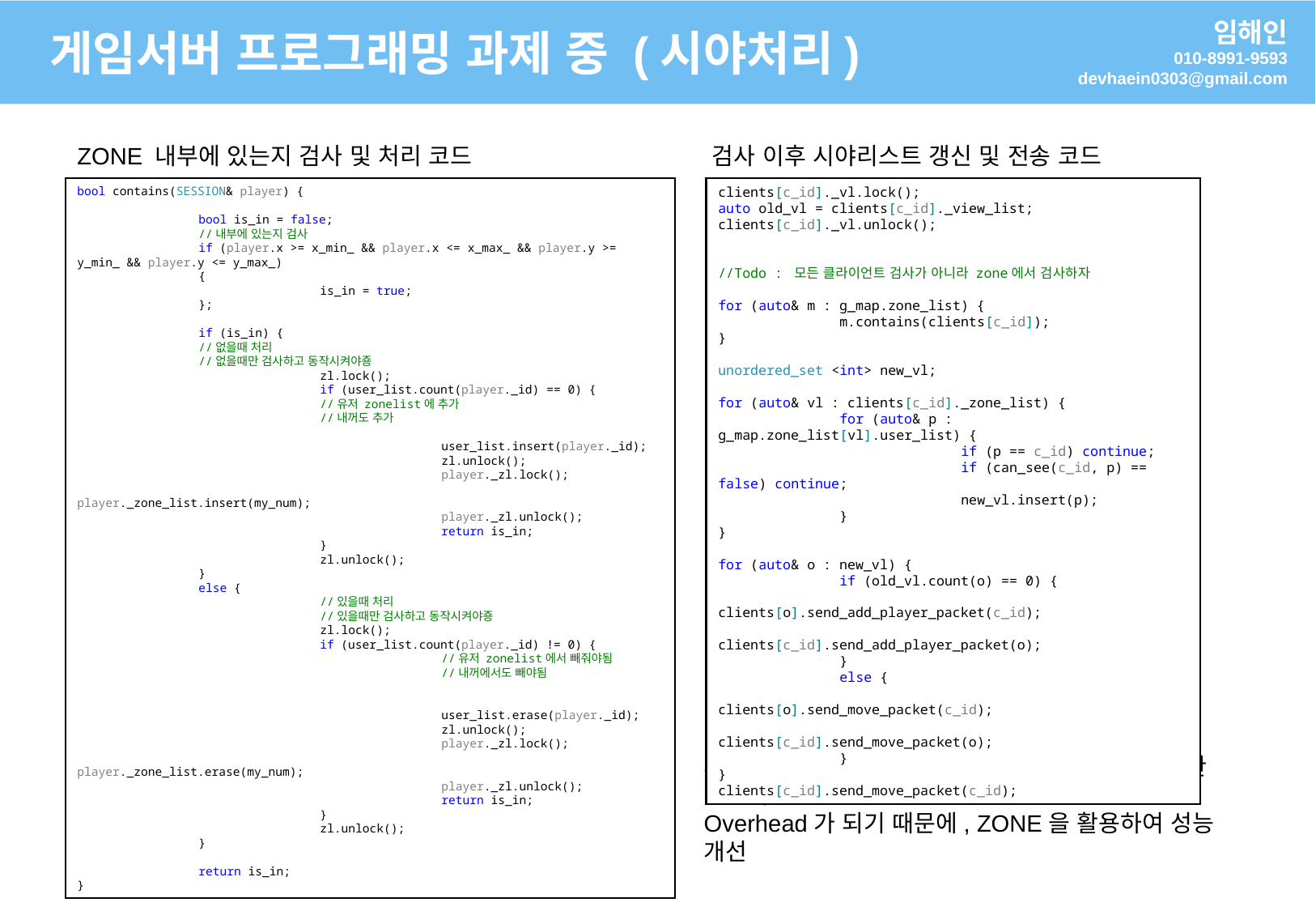

임해인
010-8991-9593
devhaein0303@gmail.com
게임서버 프로그래밍 과제 중 (시야처리)
검사 이후 시야리스트 갱신 및 전송 코드
ZONE 내부에 있는지 검사 및 처리 코드
bool contains(SESSION& player) {

	bool is_in = false;
	//내부에 있는지 검사
	if (player.x >= x_min_ && player.x <= x_max_ && player.y >= y_min_ && player.y <= y_max_)
	{
		is_in = true;
	};

	if (is_in) {
	//없을때 처리
	//없을때만 검사하고 동작시켜야죵
		zl.lock();
		if (user_list.count(player._id) == 0) {
		//유저 zonelist에 추가
		//내꺼도 추가

			user_list.insert(player._id);
			zl.unlock();
			player._zl.lock();
			player._zone_list.insert(my_num);
			player._zl.unlock();
			return is_in;
		}
		zl.unlock();
	}
	else {
		//있을때 처리
		//있을때만 검사하고 동작시켜야죵
		zl.lock();
		if (user_list.count(player._id) != 0) {
			//유저 zonelist에서 빼줘야됨
			//내꺼에서도 빼야됨

			user_list.erase(player._id);
			zl.unlock();
			player._zl.lock();
			player._zone_list.erase(my_num);
			player._zl.unlock();
			return is_in;
		}
		zl.unlock();
	}

	return is_in;
}
clients[c_id]._vl.lock();
auto old_vl = clients[c_id]._view_list;
clients[c_id]._vl.unlock();

//Todo : 모든 클라이언트 검사가 아니라 zone에서 검사하자

for (auto& m : g_map.zone_list) {
	m.contains(clients[c_id]);
}

unordered_set <int> new_vl;

for (auto& vl : clients[c_id]._zone_list) {
	for (auto& p : g_map.zone_list[vl].user_list) {
		if (p == c_id) continue;
		if (can_see(c_id, p) == false) continue;
		new_vl.insert(p);
	}
}

for (auto& o : new_vl) {
	if (old_vl.count(o) == 0) {
		clients[o].send_add_player_packet(c_id);
		clients[c_id].send_add_player_packet(o);
	}
	else {
		clients[o].send_move_packet(c_id);
		clients[c_id].send_move_packet(o);
	}
}
clients[c_id].send_move_packet(c_id);
네트워크 overhead를 최소화 하기 위하여
시야처리를 도입하였고, 시야처리를 처리하기 위한 연산이
Overhead가 되기 때문에, ZONE을 활용하여 성능 개선